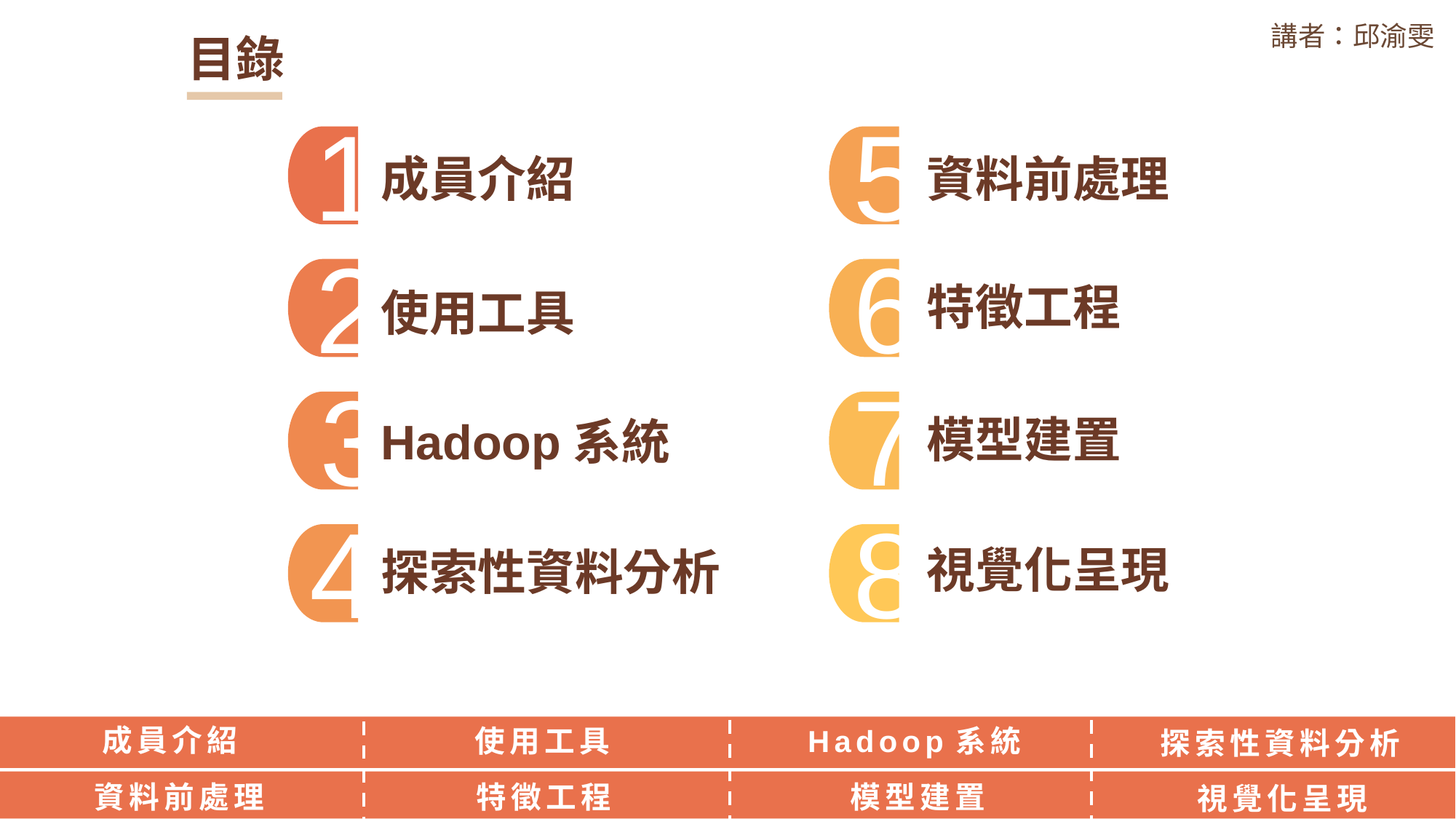

講者：邱渝雯
目錄

1

成員介紹
5

資料前處理
2

使用工具
6

特徵工程
3

Hadoop系統
7

模型建置
4

探索性資料分析
8

視覺化呈現
成員介紹
使用工具
Hadoop系統
探索性資料分析
資料前處理
特徵工程
模型建置
視覺化呈現